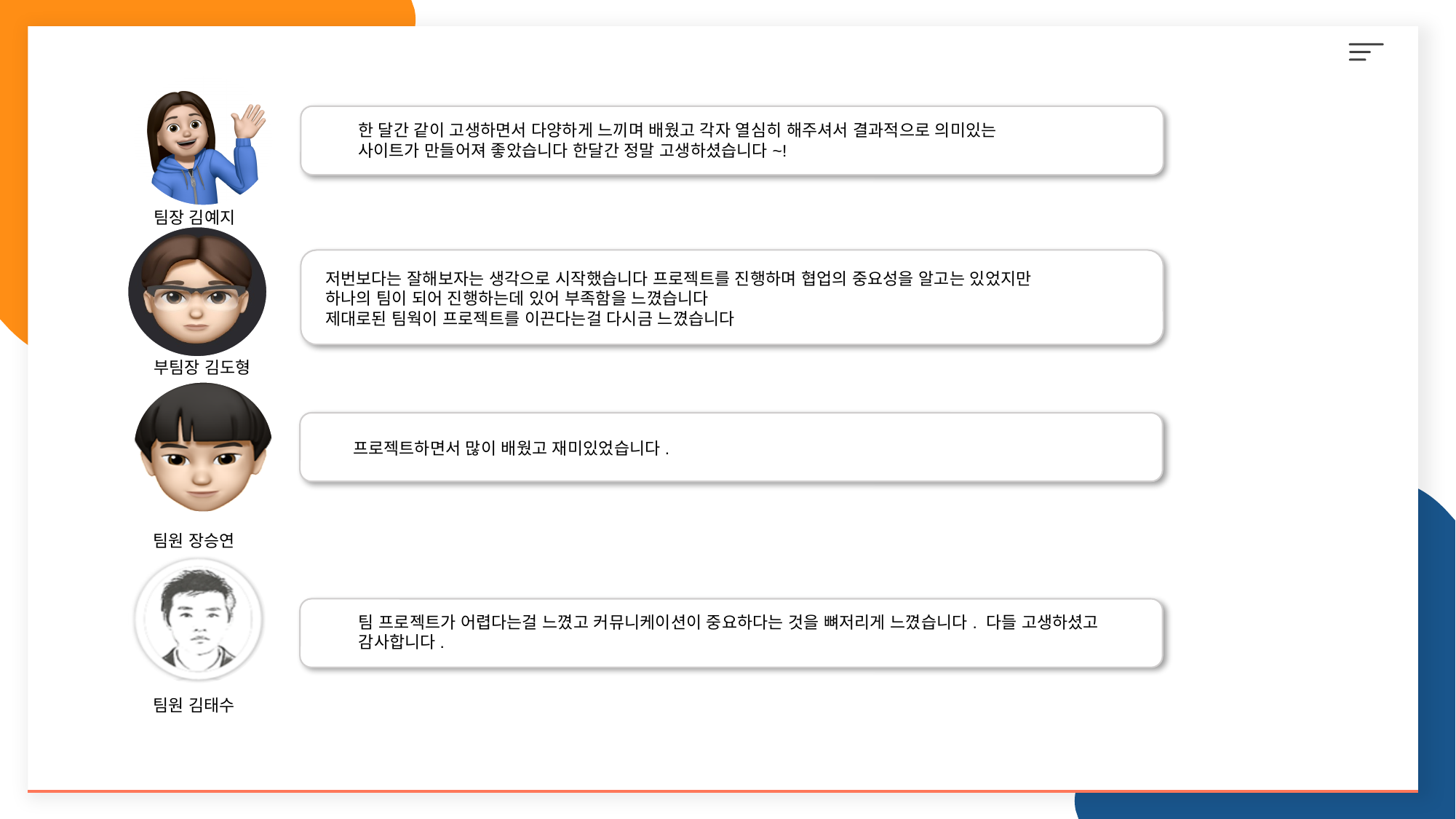

한 달간 같이 고생하면서 다양하게 느끼며 배웠고 각자 열심히 해주셔서 결과적으로 의미있는
사이트가 만들어져 좋았습니다 한달간 정말 고생하셨습니다~!
팀장 김예지

저번보다는 잘해보자는 생각으로 시작했습니다 프로젝트를 진행하며 협업의 중요성을 알고는 있었지만
하나의 팀이 되어 진행하는데 있어 부족함을 느꼈습니다
제대로된 팀웍이 프로젝트를 이끈다는걸 다시금 느꼈습니다
부팀장 김도형

프로젝트하면서 많이 배웠고 재미있었습니다.

팀원 장승연

팀 프로젝트가 어렵다는걸 느꼈고 커뮤니케이션이 중요하다는 것을 뼈저리게 느꼈습니다. 다들 고생하셨고
감사합니다.
팀원 김태수